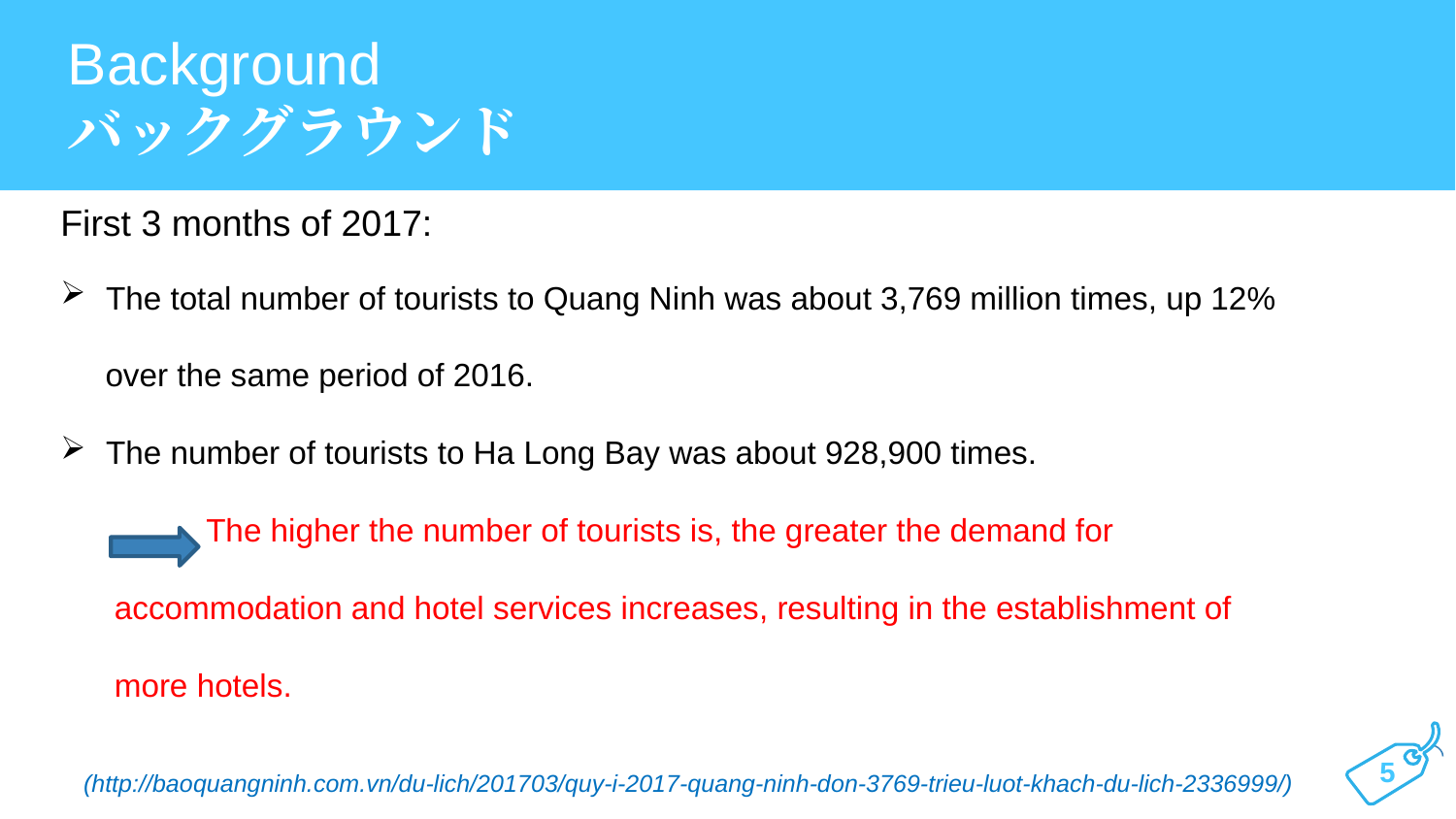

Background
バックグラウンド
First 3 months of 2017:

The total number of tourists to Quang Ninh was about 3,769 million times, up 12%

     over the same period of 2016.

The number of tourists to Ha Long Bay was about 928,900 times.

	The higher the number of tourists is, the greater the demand for

      accommodation and hotel services increases, resulting in the establishment of

      more hotels.

5
(http://baoquangninh.com.vn/du-lich/201703/quy-i-2017-quang-ninh-don-3769-trieu-luot-khach-du-lich-2336999/)